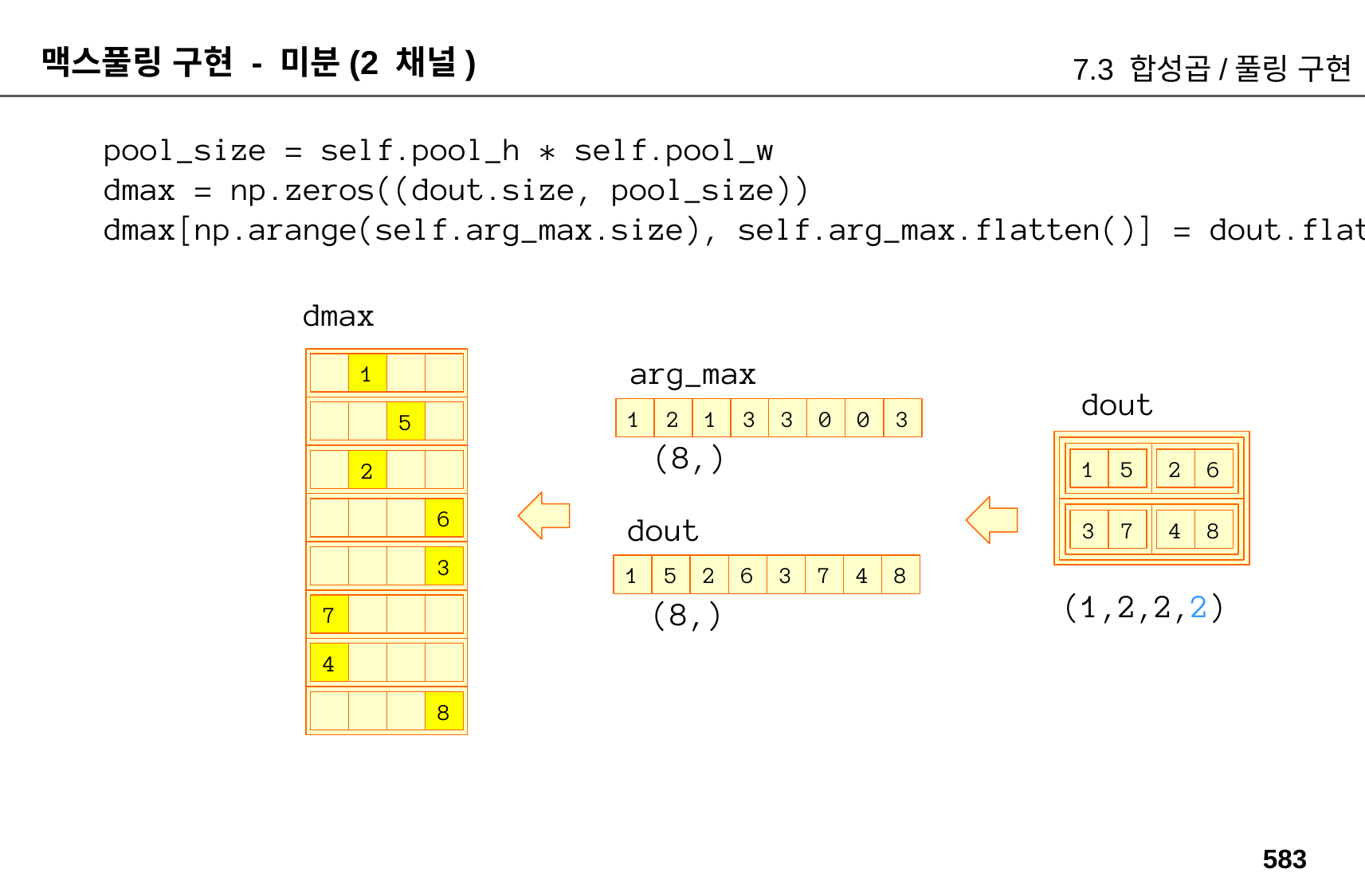

맥스풀링 구현 - 미분(2 채널)
7.3 합성곱/풀링 구현
pool_size = self.pool_h * self.pool_w
dmax = np.zeros((dout.size, pool_size))
dmax[np.arange(self.arg_max.size), self.arg_max.flatten()] = dout.flatten()
dmax
arg_max

1

dout

1
2
1
3
3
0
0
3

5

(8,)

1
5
2
6

2

6

dout

3
7
4
8

3
1
5
2
6
3
7
4
8
(1,2,2,2)
(8,)

7

4

8